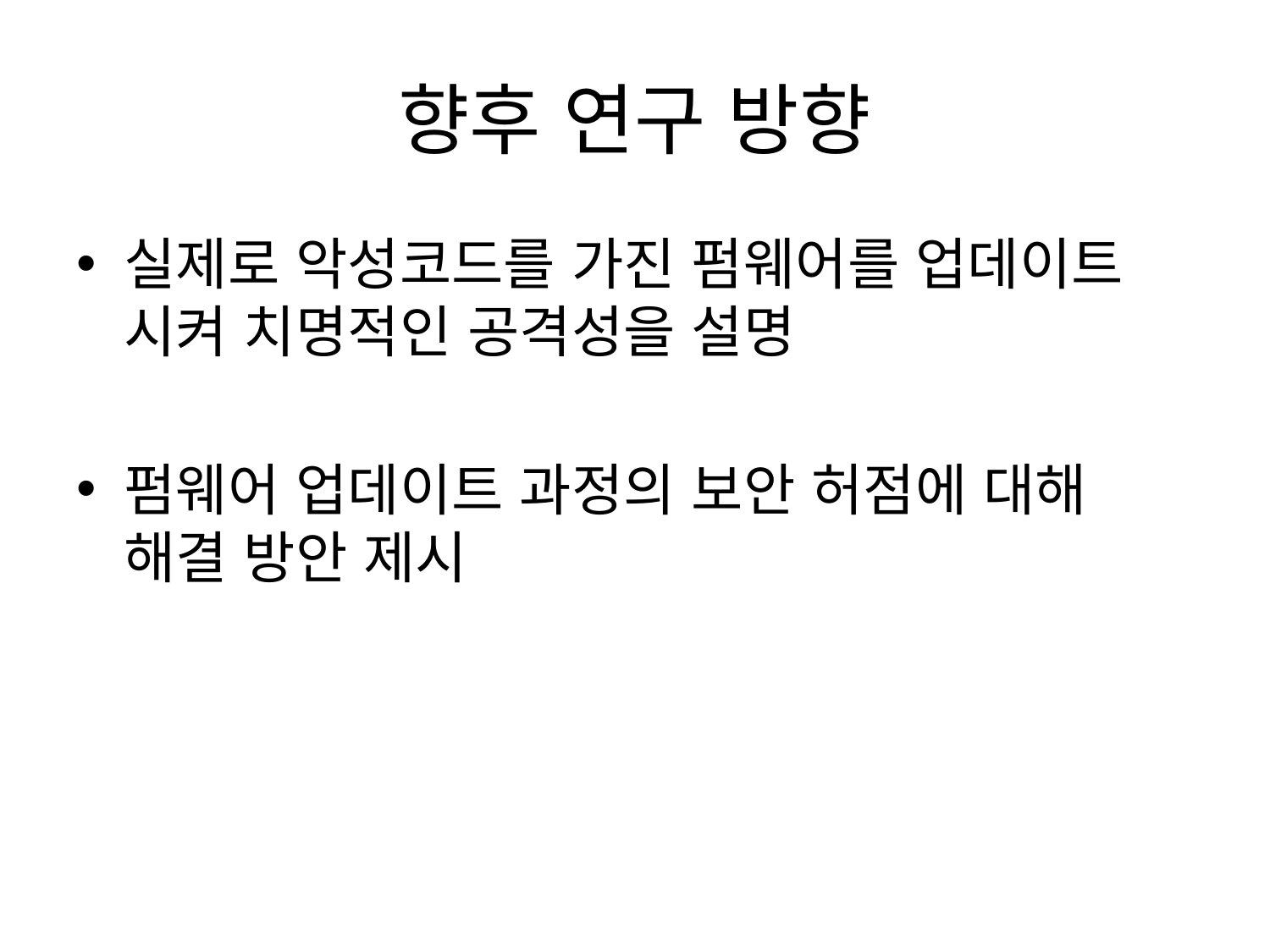

# 향후 연구 방향
실제로 악성코드를 가진 펌웨어를 업데이트 시켜 치명적인 공격성을 설명

펌웨어 업데이트 과정의 보안 허점에 대해 해결 방안 제시